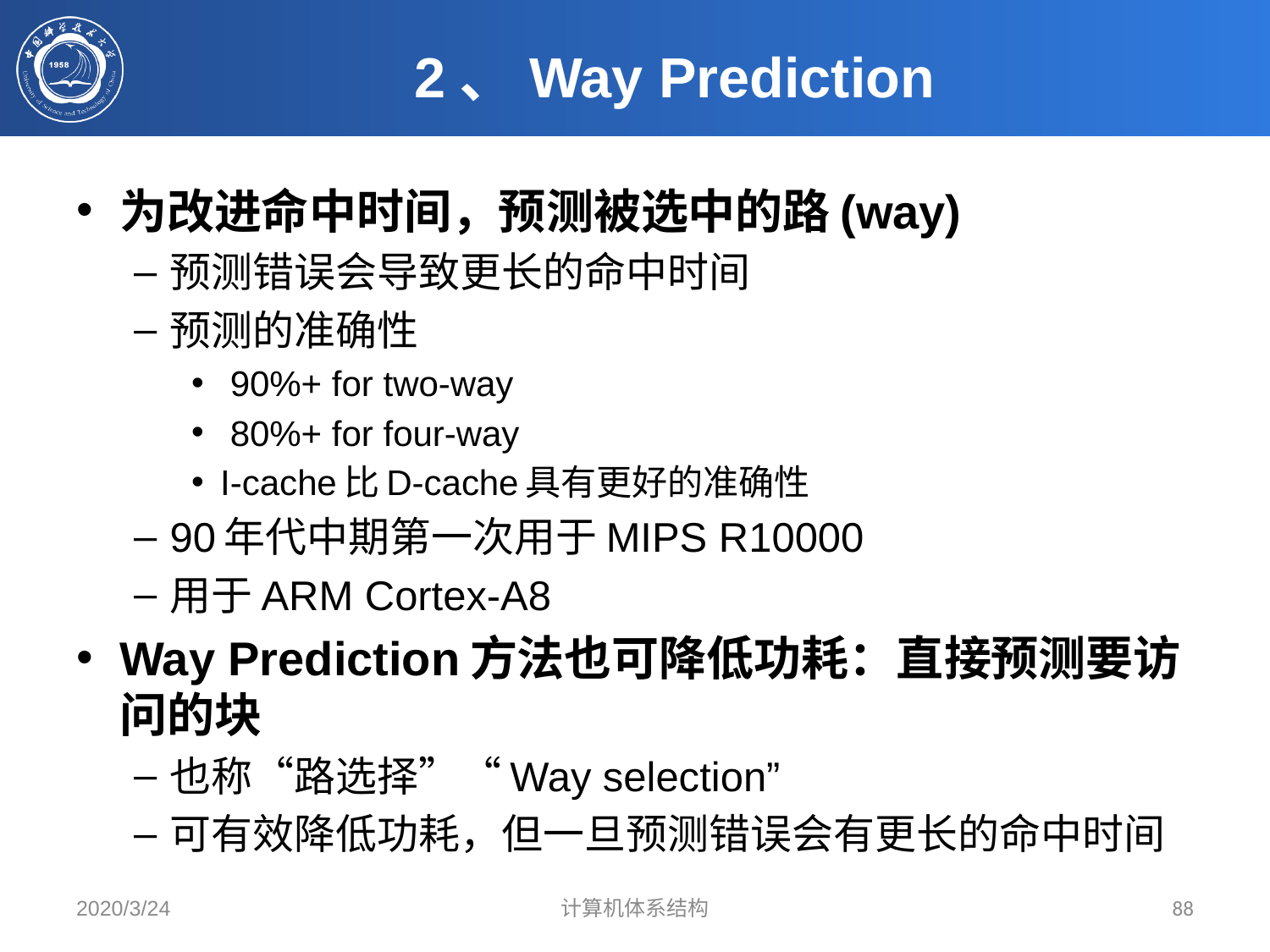

# 2、Way Prediction
为改进命中时间，预测被选中的路(way)
预测错误会导致更长的命中时间
预测的准确性
 90%+ for two-way
 80%+ for four-way
I-cache比D-cache具有更好的准确性
90年代中期第一次用于MIPS R10000
用于ARM Cortex-A8
Way Prediction方法也可降低功耗：直接预测要访问的块
也称“路选择”“Way selection”
可有效降低功耗，但一旦预测错误会有更长的命中时间
2020/3/24
计算机体系结构
88